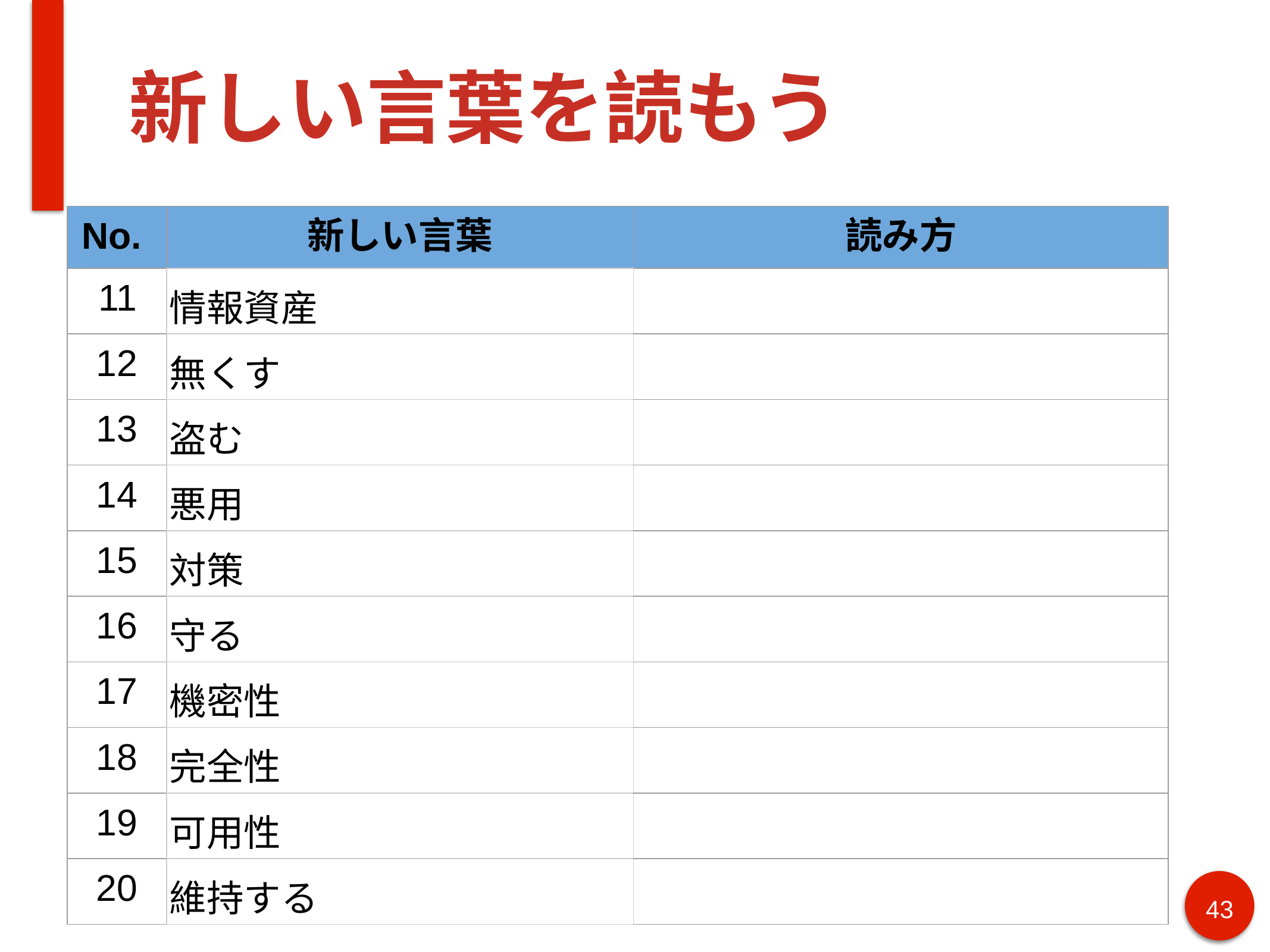

# 新しい言葉を読もう
| No. | 新しい言葉 | 読み方 |
| --- | --- | --- |
| 11 | 情報資産 |  |
| 12 | 無くす |  |
| 13 | 盗む |  |
| 14 | 悪用 |  |
| 15 | 対策 |  |
| 16 | 守る |  |
| 17 | 機密性 |  |
| 18 | 完全性 |  |
| 19 | 可用性 |  |
| 20 | 維持する |  |
43